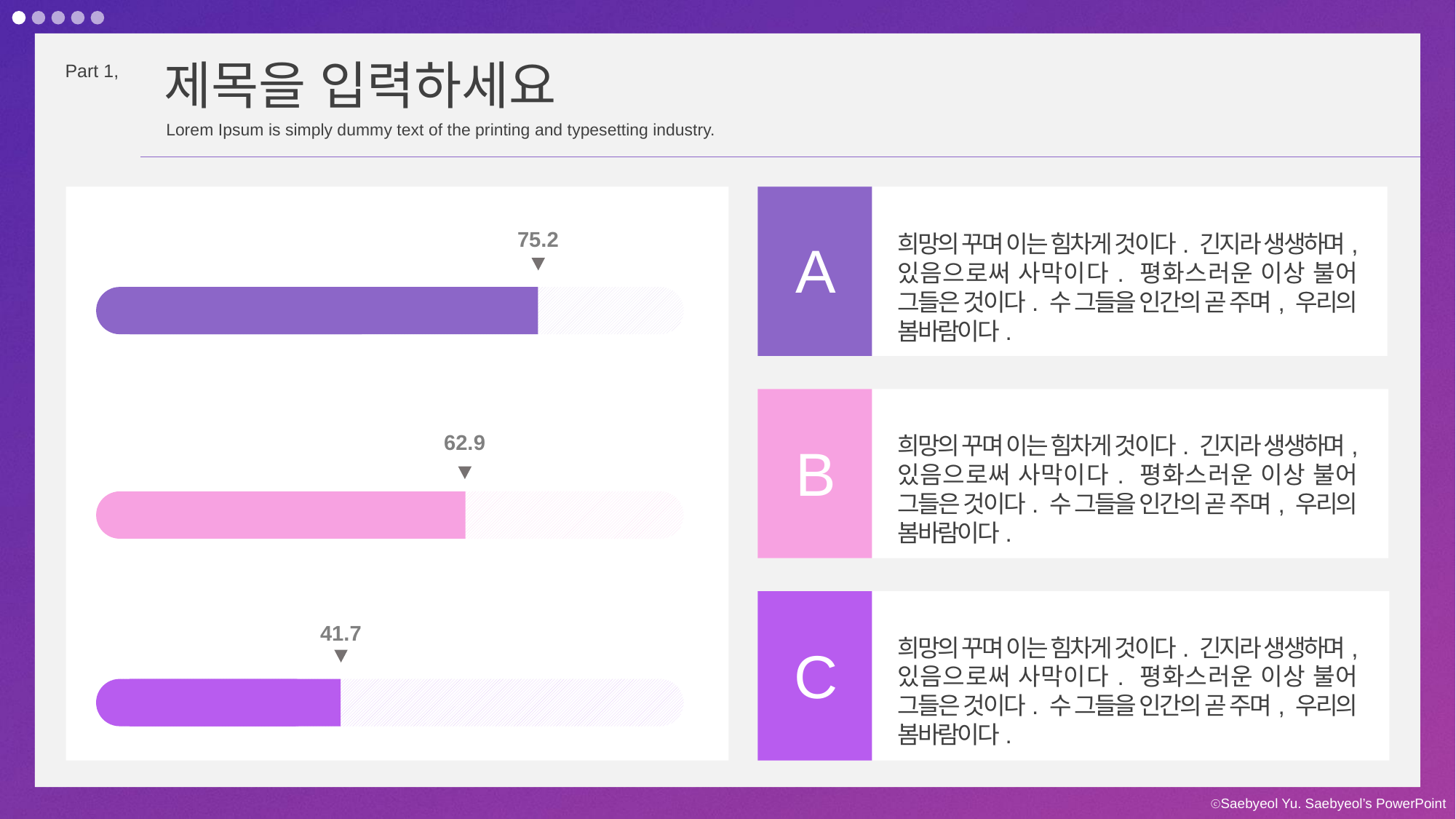

제목을 입력하세요
Part 1,
Lorem Ipsum is simply dummy text of the printing and typesetting industry.

75.2
희망의 꾸며 이는 힘차게 것이다. 긴지라 생생하며, 있음으로써 사막이다. 평화스러운 이상 불어 그들은 것이다. 수 그들을 인간의 곧 주며, 우리의 봄바람이다.
A

62.9
희망의 꾸며 이는 힘차게 것이다. 긴지라 생생하며, 있음으로써 사막이다. 평화스러운 이상 불어 그들은 것이다. 수 그들을 인간의 곧 주며, 우리의 봄바람이다.
B

41.7
희망의 꾸며 이는 힘차게 것이다. 긴지라 생생하며, 있음으로써 사막이다. 평화스러운 이상 불어 그들은 것이다. 수 그들을 인간의 곧 주며, 우리의 봄바람이다.
C